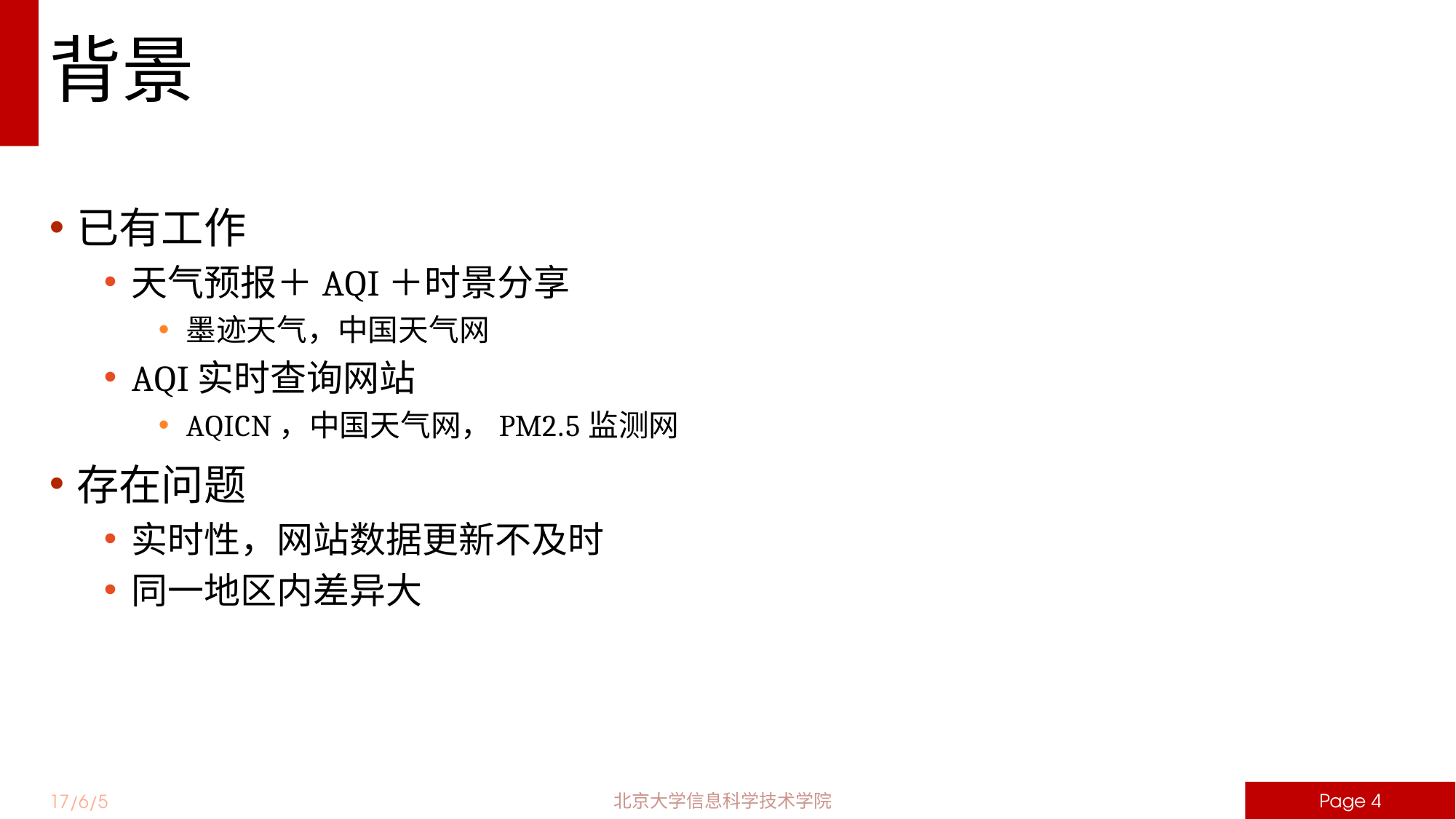

# 背景
已有工作
天气预报＋AQI＋时景分享
墨迹天气，中国天气网
AQI实时查询网站
AQICN，中国天气网，PM2.5监测网
存在问题
实时性，网站数据更新不及时
同一地区内差异大
Page 4
北京大学信息科学技术学院
17/6/5